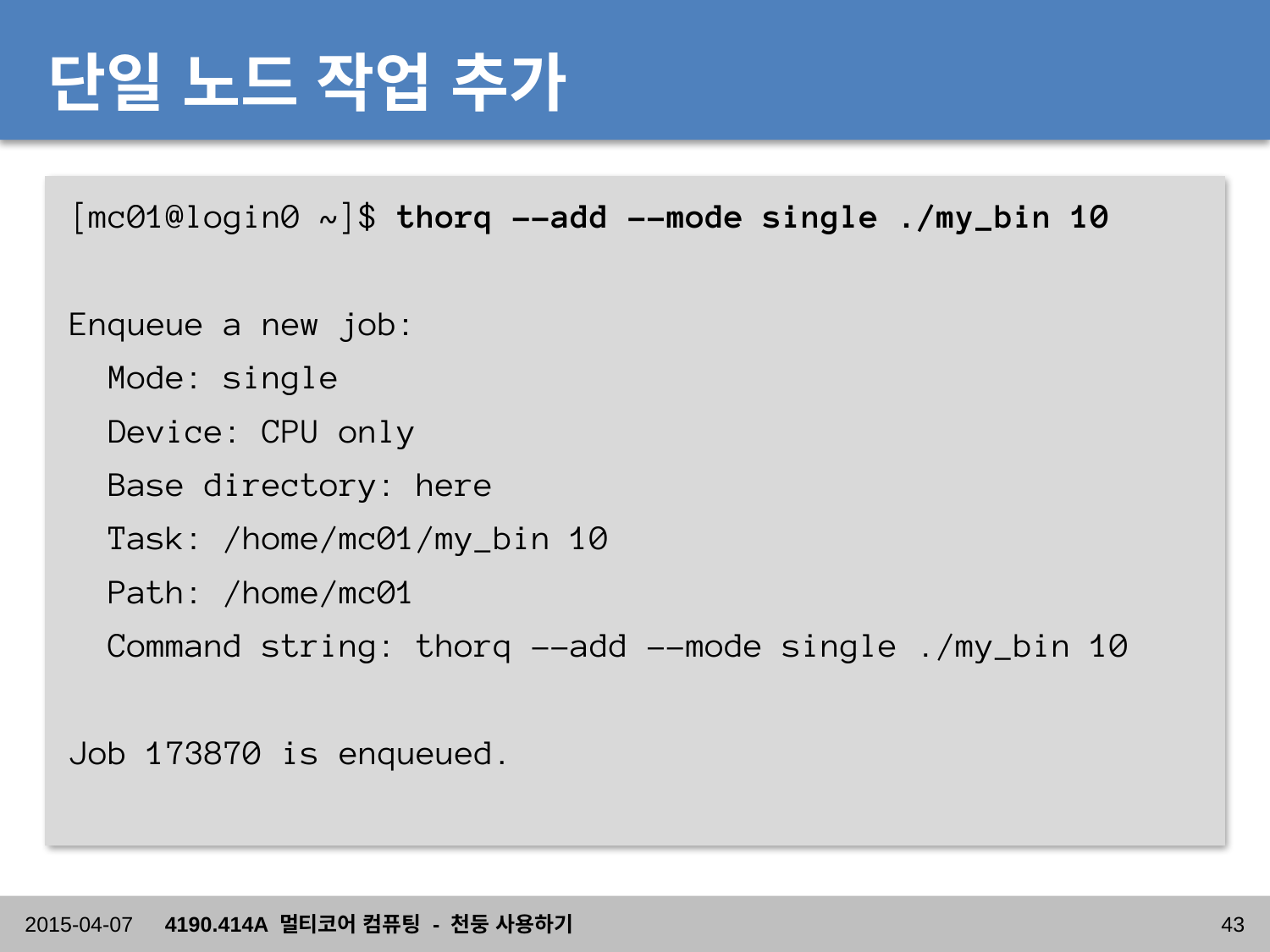

# 단일 노드 작업 추가
[mc01@login0 ~]$ thorq --add --mode single ./my_bin 10

Enqueue a new job:
  Mode: single
  Device: CPU only
  Base directory: here
  Task: /home/mc01/my_bin 10
  Path: /home/mc01
  Command string: thorq --add --mode single ./my_bin 10

Job 173870 is enqueued.
2015-04-07
4190.414A 멀티코어 컴퓨팅 - 천둥 사용하기
43